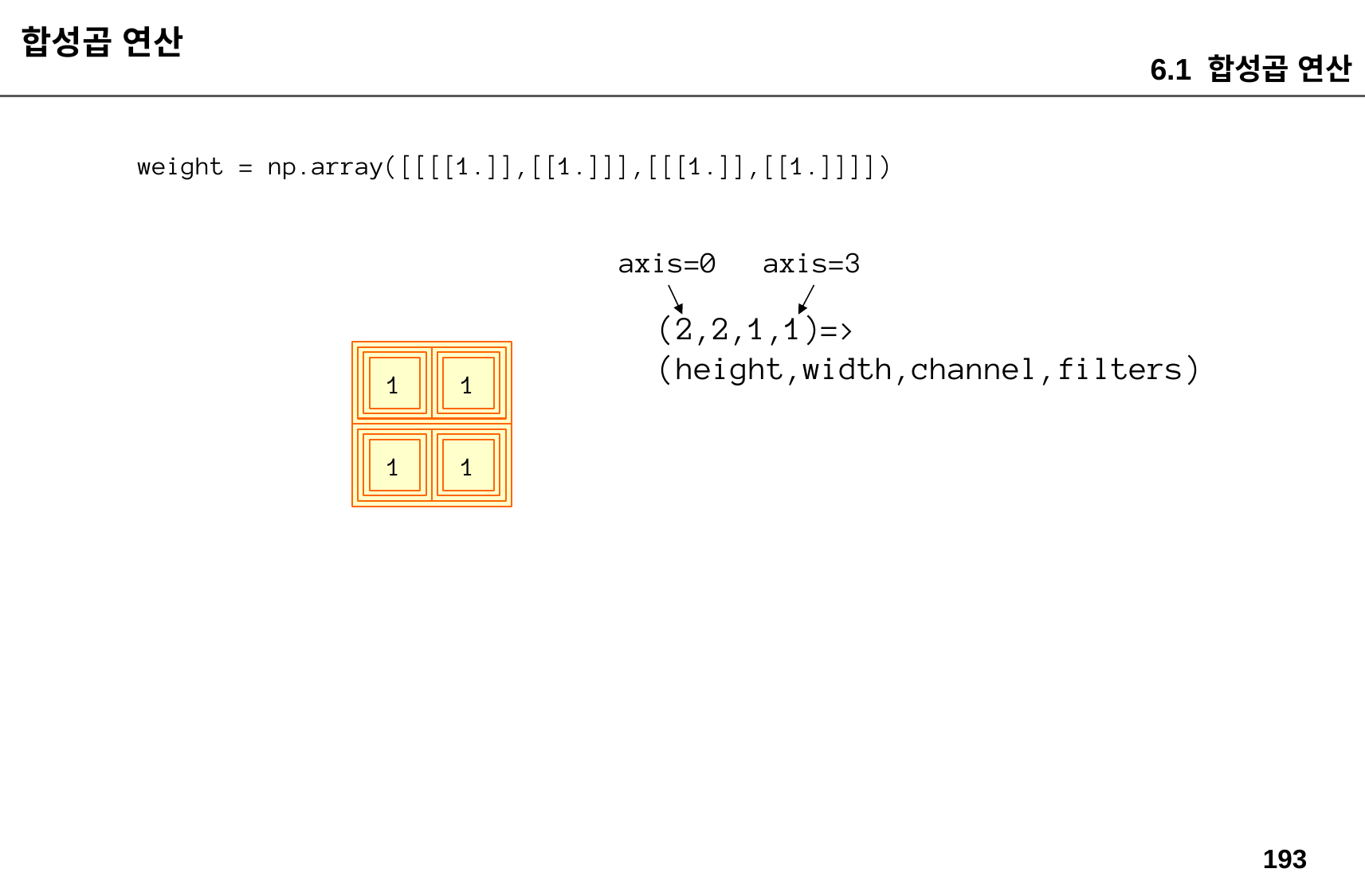

합성곱 연산
6.1 합성곱 연산
weight = np.array([[[[1.]],[[1.]]],[[[1.]],[[1.]]]])
axis=0
axis=3
(2,2,1,1)=>
(height,width,channel,filters)

1
1

1
1